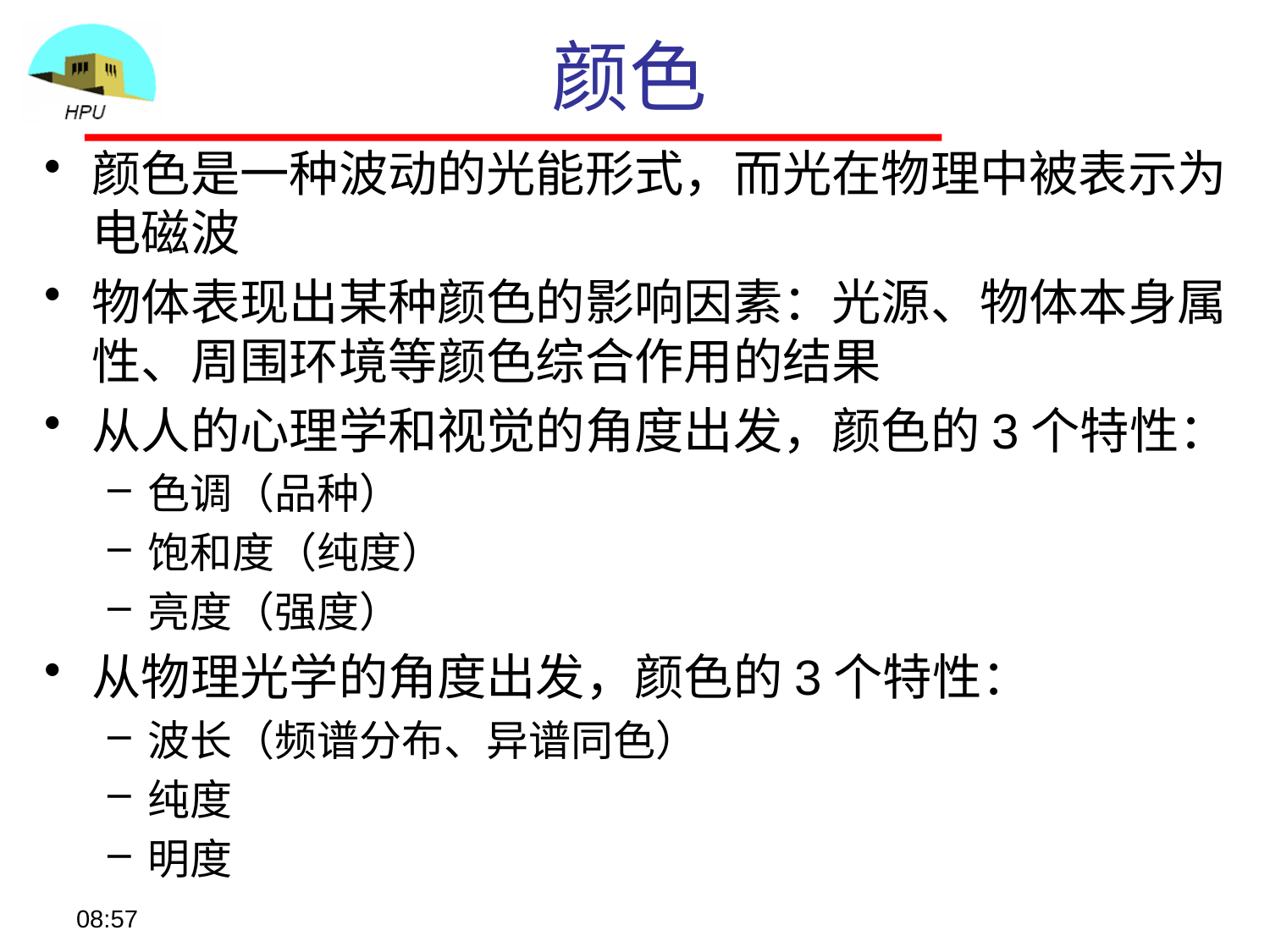

# 颜色
颜色是一种波动的光能形式，而光在物理中被表示为电磁波
物体表现出某种颜色的影响因素：光源、物体本身属性、周围环境等颜色综合作用的结果
从人的心理学和视觉的角度出发，颜色的3个特性：
色调（品种）
饱和度（纯度）
亮度（强度）
从物理光学的角度出发，颜色的3个特性：
波长（频谱分布、异谱同色）
纯度
明度
08:57